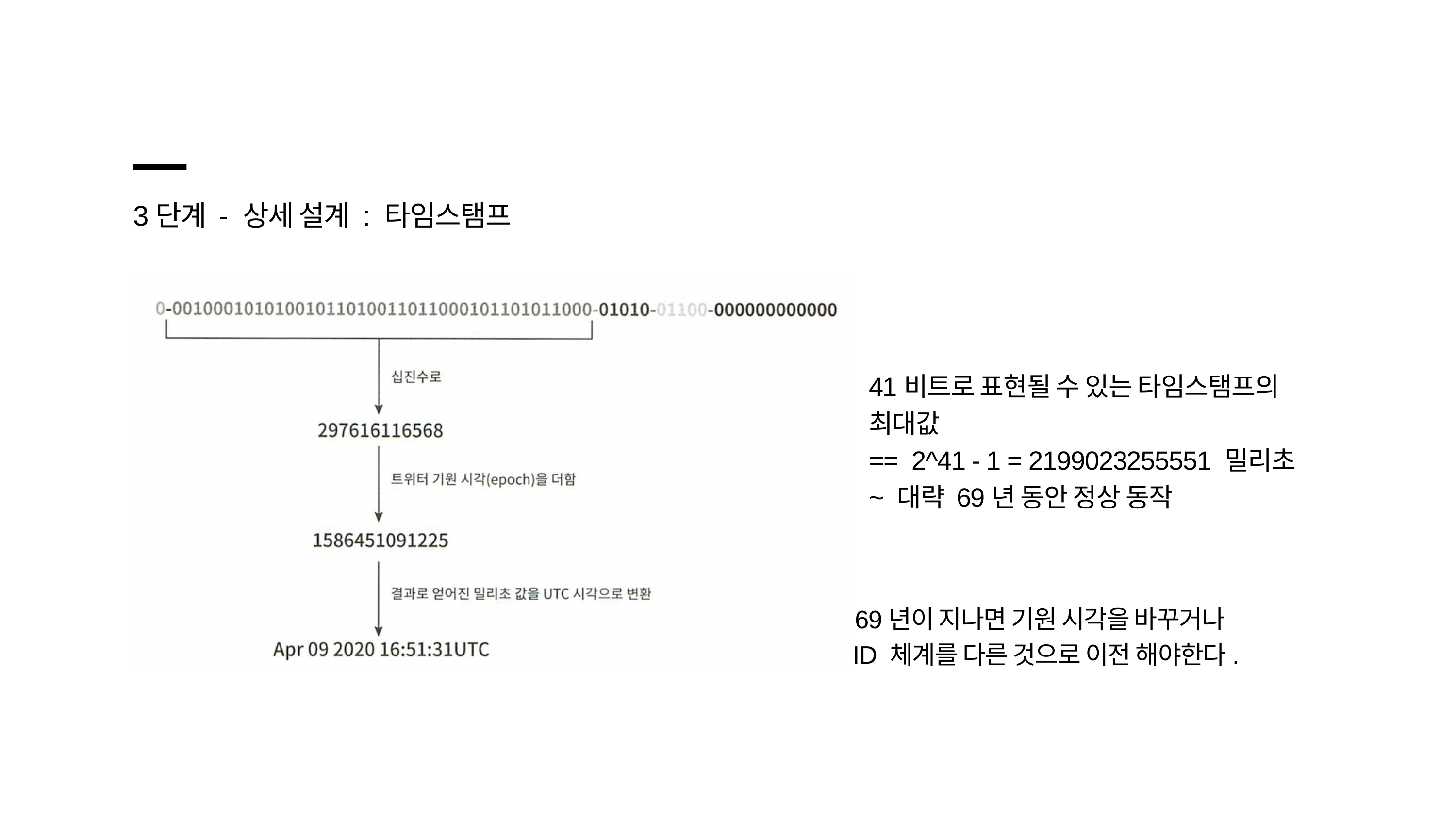

3단계 - 상세 설계 : 타임스탬프

41비트로 표현될 수 있는 타임스탬프의 최대값
==  2^41 - 1 = 2199023255551 밀리초
~ 대략 69년 동안 정상 동작
69년이 지나면 기원 시각을 바꾸거나
ID 체계를 다른 것으로 이전 해야한다.